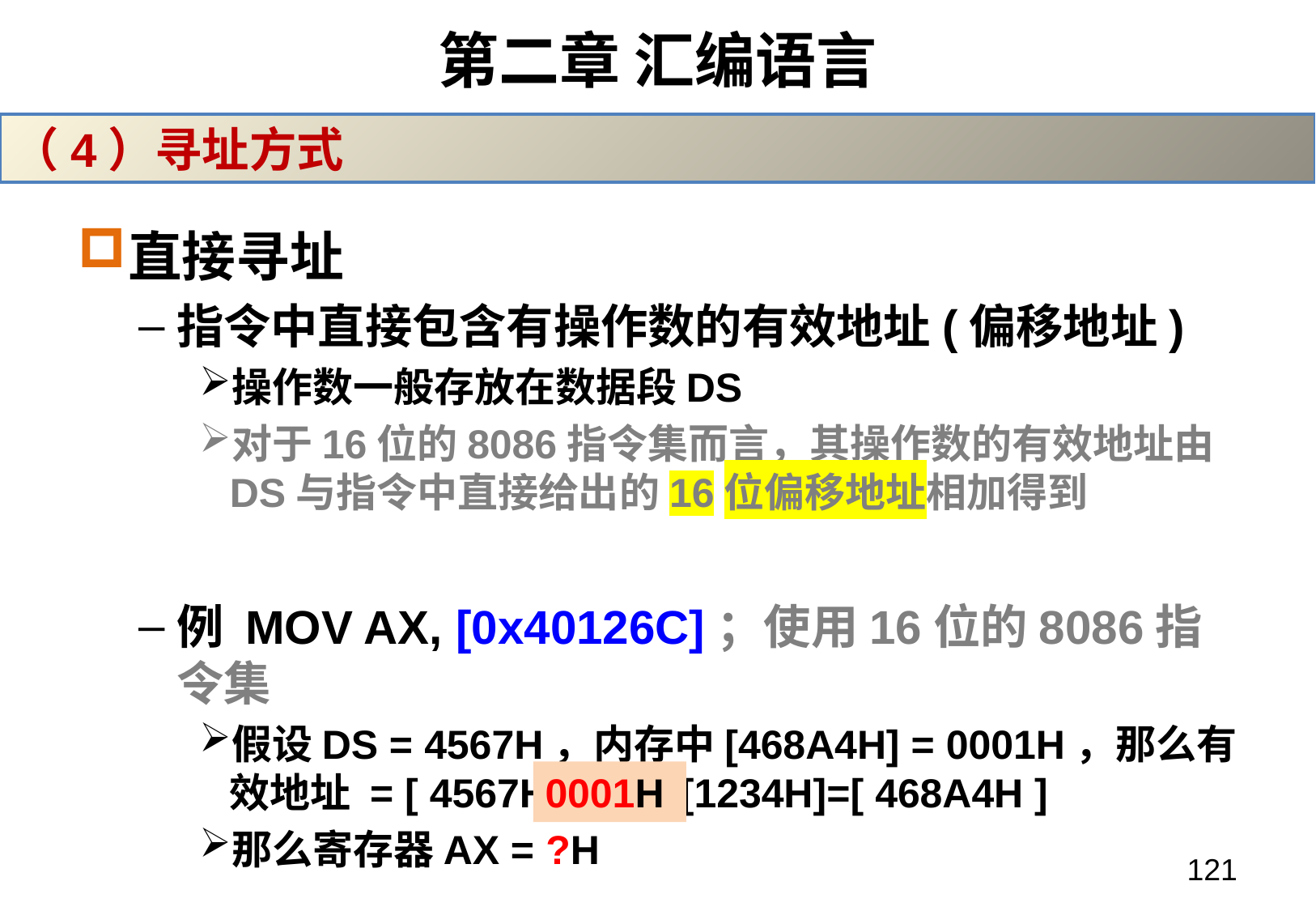

# 第二章 汇编语言
（4）寻址方式
直接寻址
指令中直接包含有操作数的有效地址(偏移地址)
操作数一般存放在数据段DS
对于16位的8086指令集而言，其操作数的有效地址由DS与指令中直接给出的16位偏移地址相加得到

例 MOV AX, [0x40126C]；使用16位的8086指令集
假设DS = 4567H，内存中[468A4H] = 0001H，那么有效地址 = [ 4567H ] *16+ [1234H]=[ 468A4H ]
那么寄存器AX = ?H
0001H
121